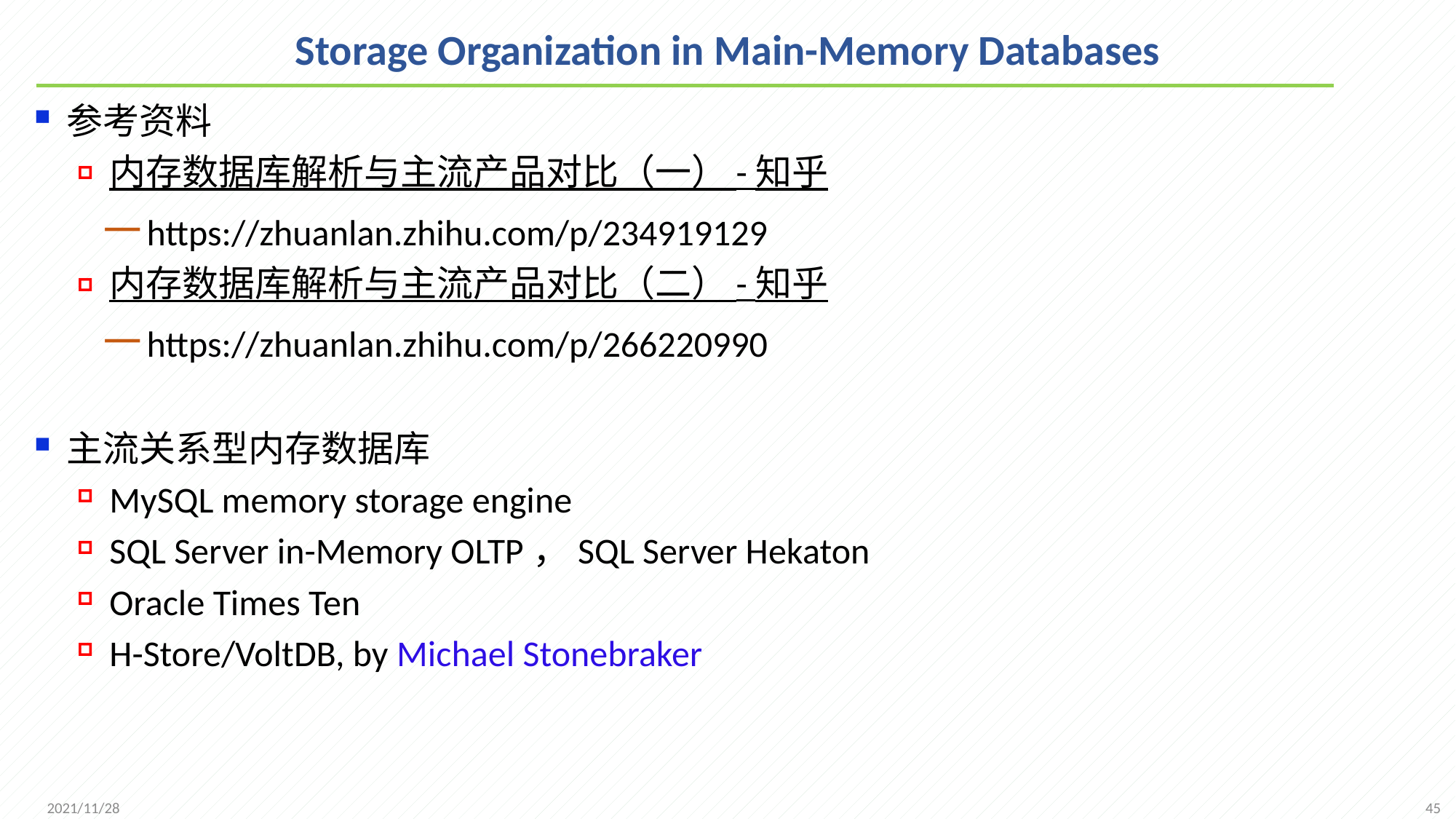

# Storage Organization in Main-Memory Databases
参考资料
内存数据库解析与主流产品对比（一） - 知乎
https://zhuanlan.zhihu.com/p/234919129
内存数据库解析与主流产品对比（二） - 知乎
https://zhuanlan.zhihu.com/p/266220990

主流关系型内存数据库
MySQL memory storage engine
SQL Server in-Memory OLTP，SQL Server Hekaton
Oracle Times Ten
H-Store/VoltDB, by Michael Stonebraker
45
2021/11/28